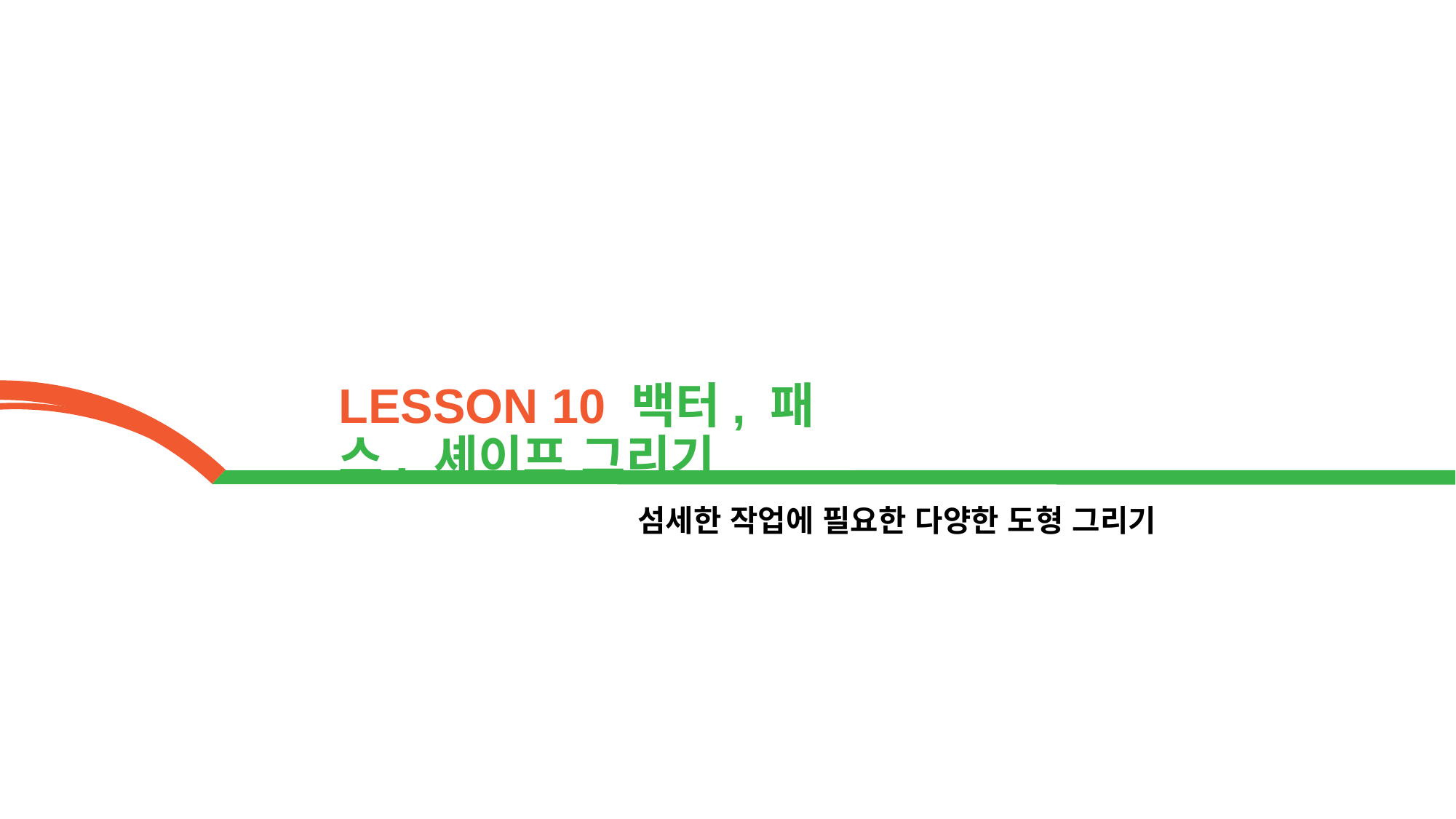

LESSON 10 백터, 패스, 셰이프 그리기
섬세한 작업에 필요한 다양한 도형 그리기